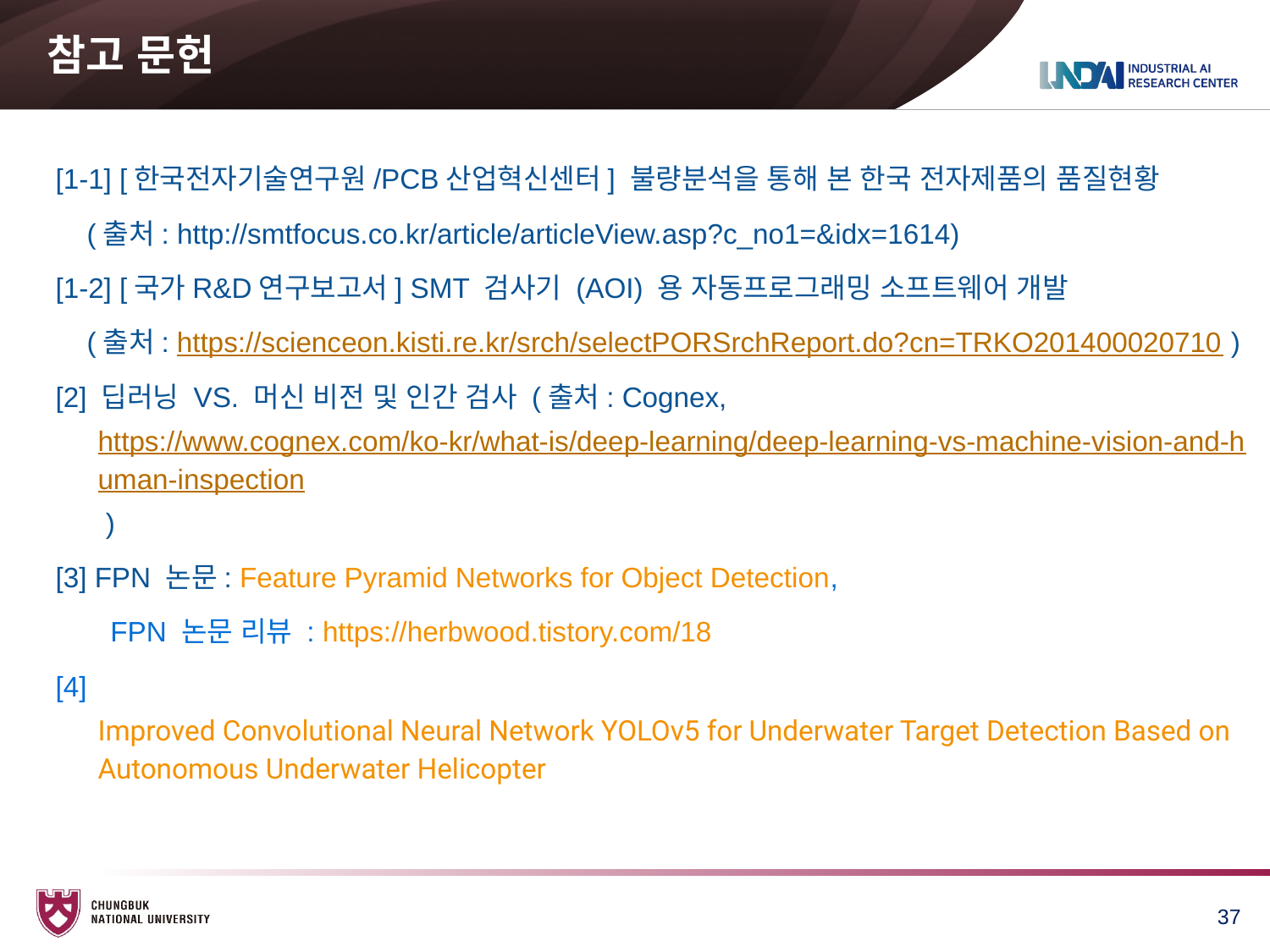

# 참고 문헌
[1-1] [한국전자기술연구원/PCB산업혁신센터] 불량분석을 통해 본 한국 전자제품의 품질현황
    (출처: http://smtfocus.co.kr/article/articleView.asp?c_no1=&idx=1614)
[1-2] [국가R&D연구보고서] SMT 검사기 (AOI) 용 자동프로그래밍 소프트웨어 개발
    (출처: https://scienceon.kisti.re.kr/srch/selectPORSrchReport.do?cn=TRKO201400020710 )
[2] 딥러닝 VS. 머신 비전 및 인간 검사 (출처: Cognex, https://www.cognex.com/ko-kr/what-is/deep-learning/deep-learning-vs-machine-vision-and-human-inspection )
[3] FPN 논문: Feature Pyramid Networks for Object Detection,
       FPN 논문 리뷰 : https://herbwood.tistory.com/18
[4]  Improved Convolutional Neural Network YOLOv5 for Underwater Target Detection Based on Autonomous Underwater Helicopter